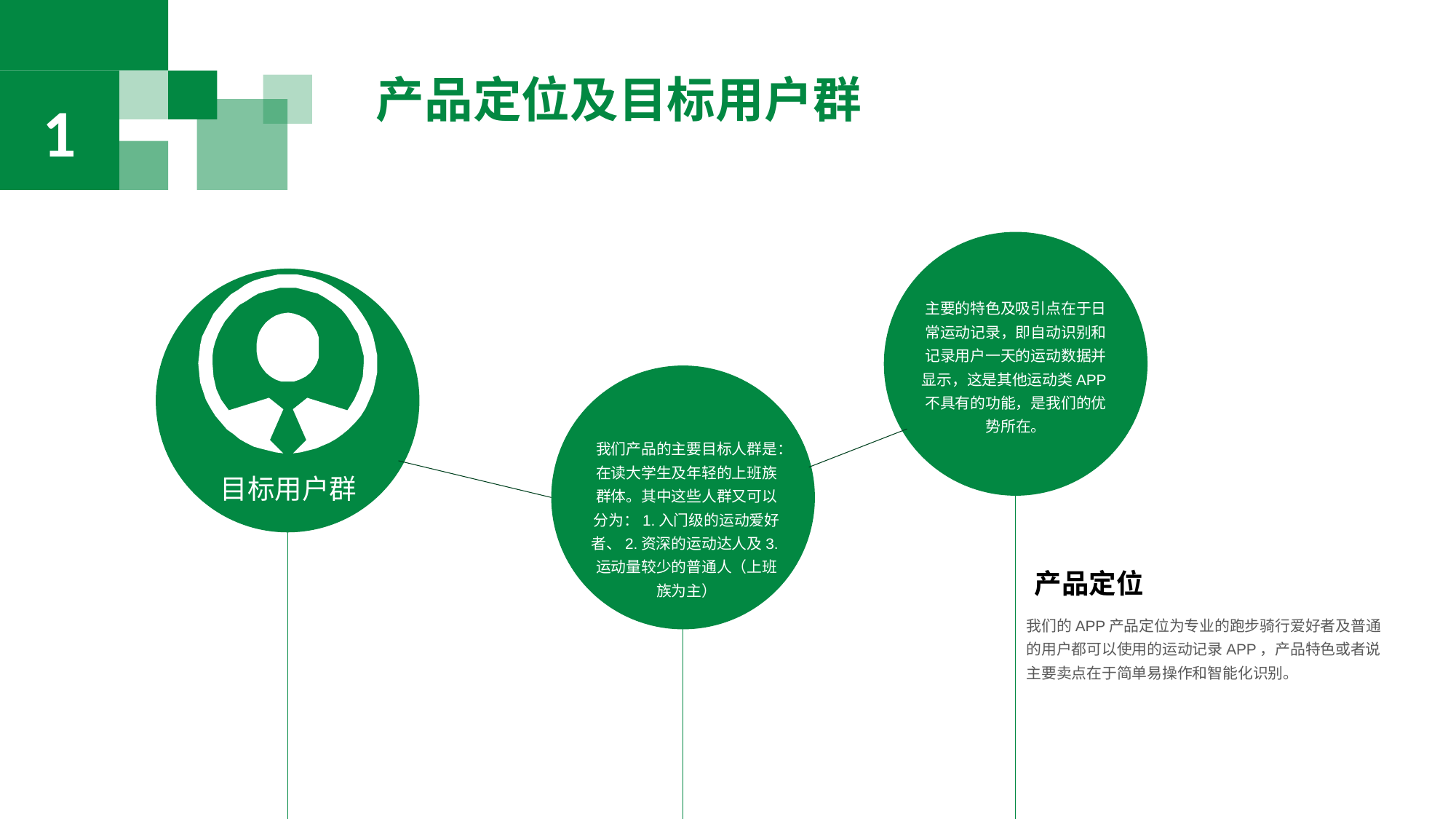

1
产品定位及目标用户群

主要的特色及吸引点在于日常运动记录，即自动识别和记录用户一天的运动数据并显示，这是其他运动类APP不具有的功能，是我们的优势所在。

我们产品的主要目标人群是：在读大学生及年轻的上班族群体。其中这些人群又可以分为：1.入门级的运动爱好者、2.资深的运动达人及3.运动量较少的普通人（上班族为主）
目标用户群
产品定位
我们的APP产品定位为专业的跑步骑行爱好者及普通的用户都可以使用的运动记录APP，产品特色或者说主要卖点在于简单易操作和智能化识别。